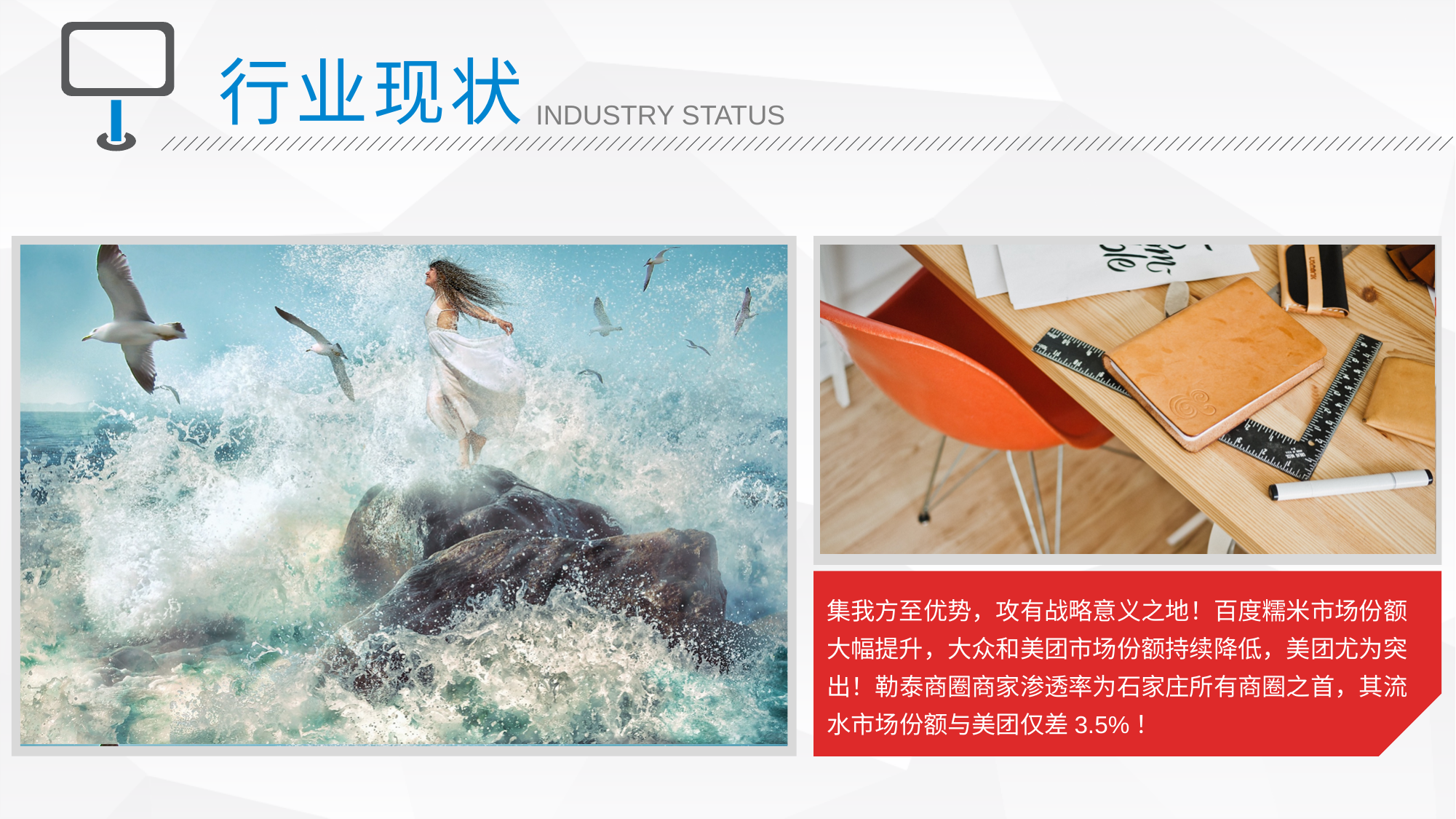

行业现状
INDUSTRY STATUS

集我方至优势，攻有战略意义之地！百度糯米市场份额大幅提升，大众和美团市场份额持续降低，美团尤为突出！勒泰商圈商家渗透率为石家庄所有商圈之首，其流水市场份额与美团仅差3.5%！